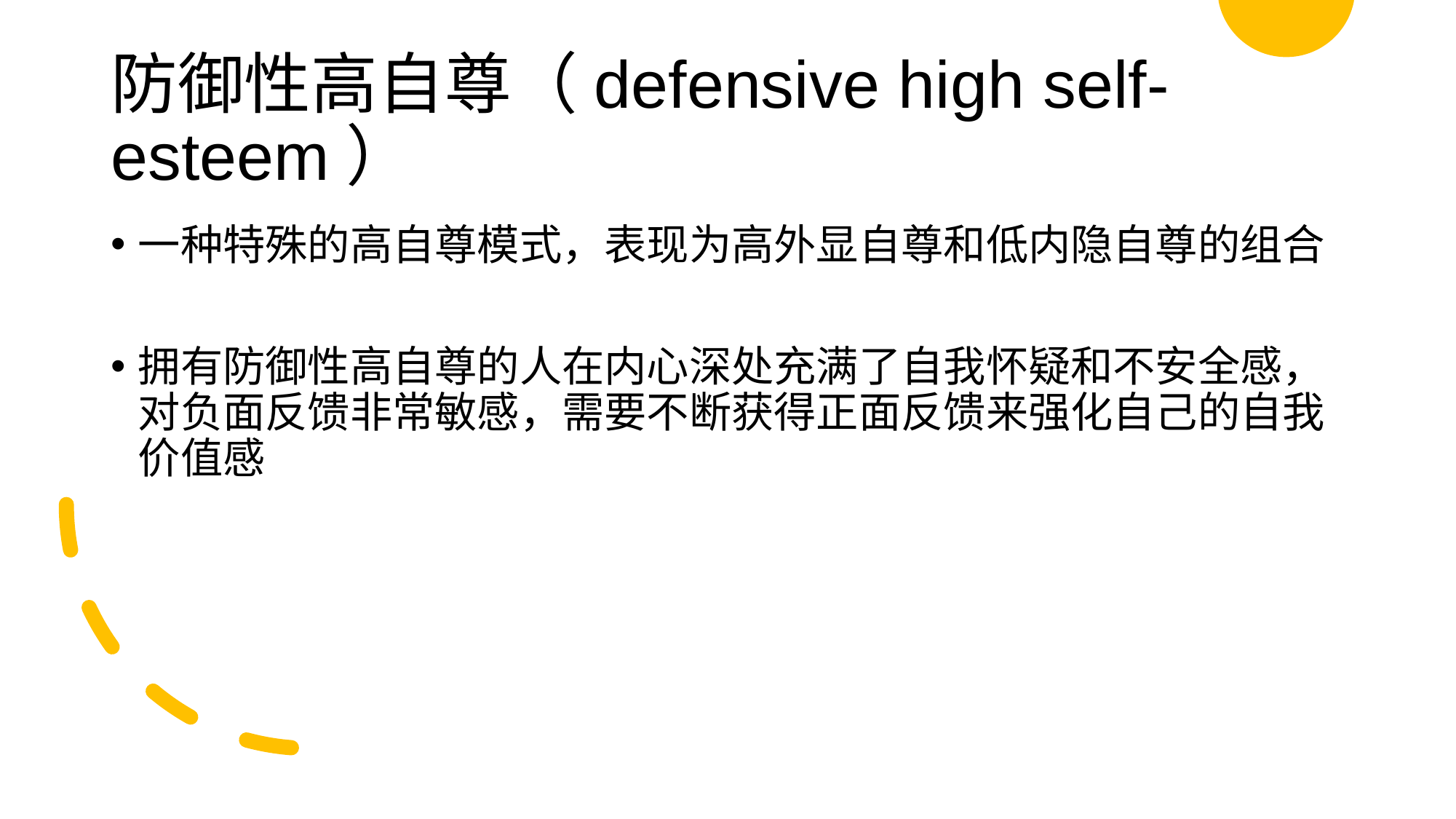

# 防御性高自尊（defensive high self-esteem）
一种特殊的高自尊模式，表现为高外显自尊和低内隐自尊的组合

拥有防御性高自尊的人在内心深处充满了自我怀疑和不安全感，对负面反馈非常敏感，需要不断获得正面反馈来强化自己的自我价值感